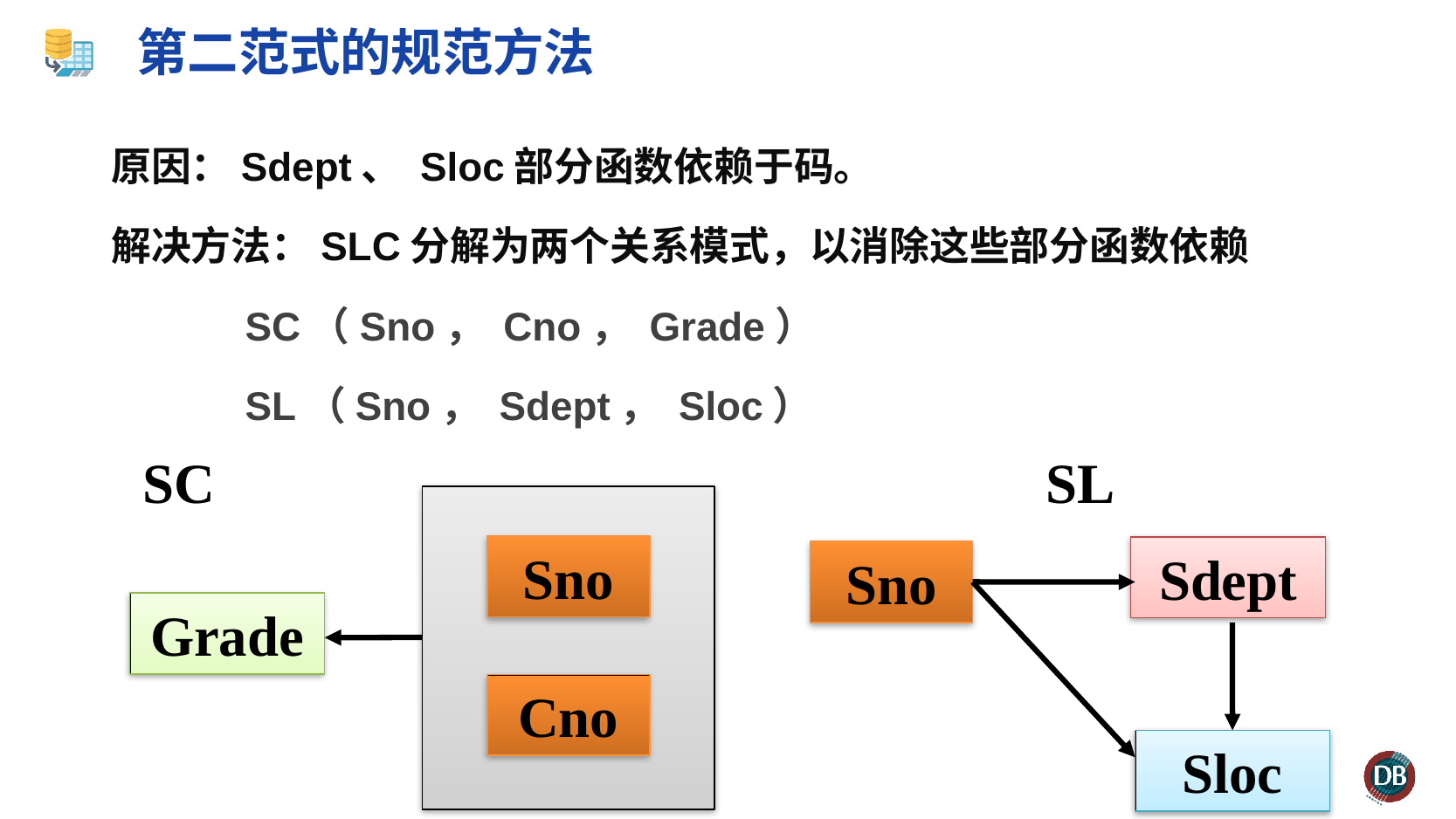

# 第二范式的规范方法
原因：Sdept、 Sloc部分函数依赖于码。
解决方法：SLC分解为两个关系模式，以消除这些部分函数依赖
            SC（Sno， Cno， Grade）
            SL（Sno， Sdept， Sloc）
SC
SL

Sno
Cno
Grade

Sdept

Sno

Sloc